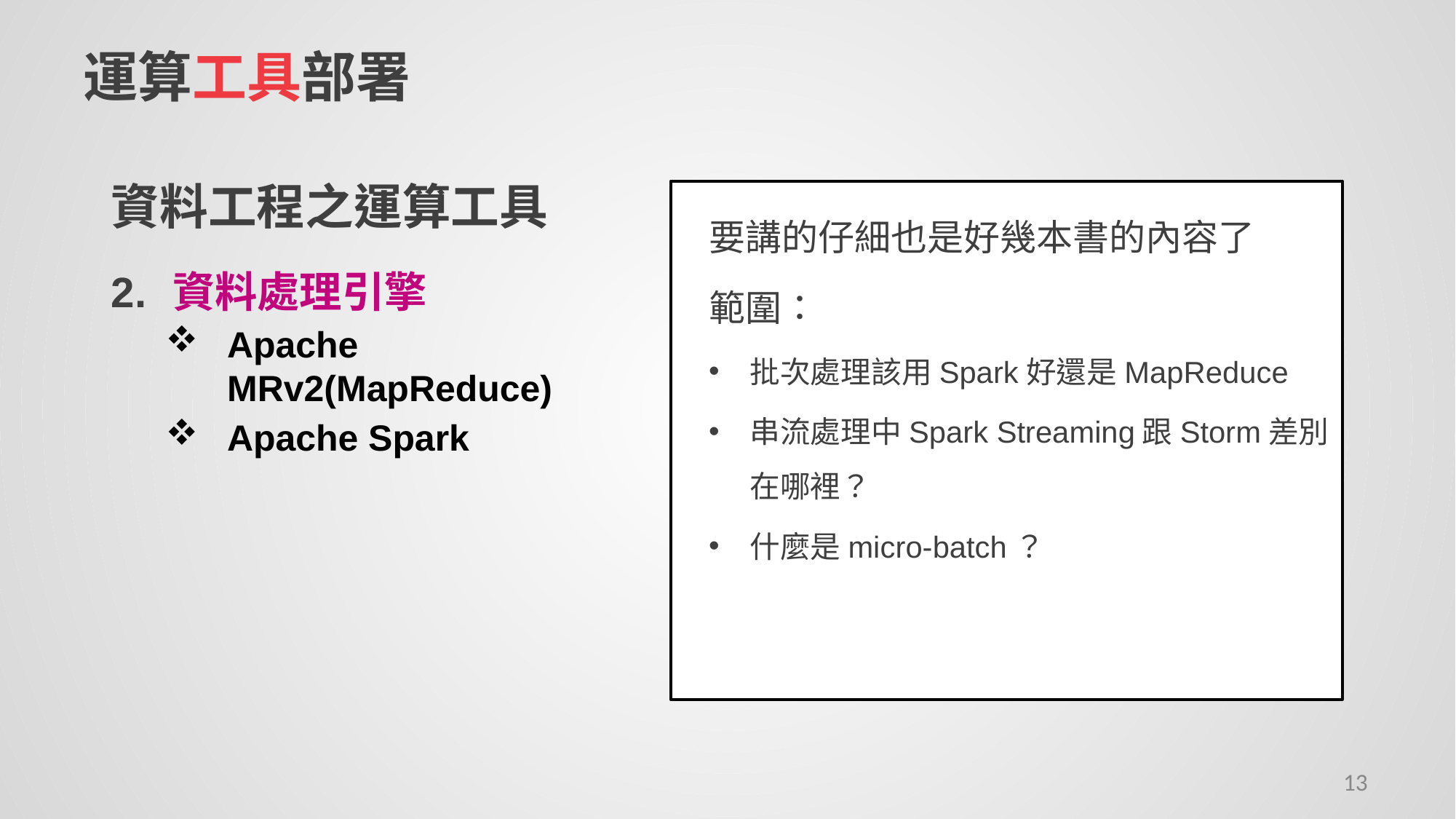

# 運算工具部署
資料工程之運算工具
資料處理引擎
Apache MRv2(MapReduce)
Apache Spark

要講的仔細也是好幾本書的內容了
範圍：
批次處理該用Spark好還是MapReduce
串流處理中Spark Streaming跟Storm差別在哪裡？
什麼是micro-batch？
13